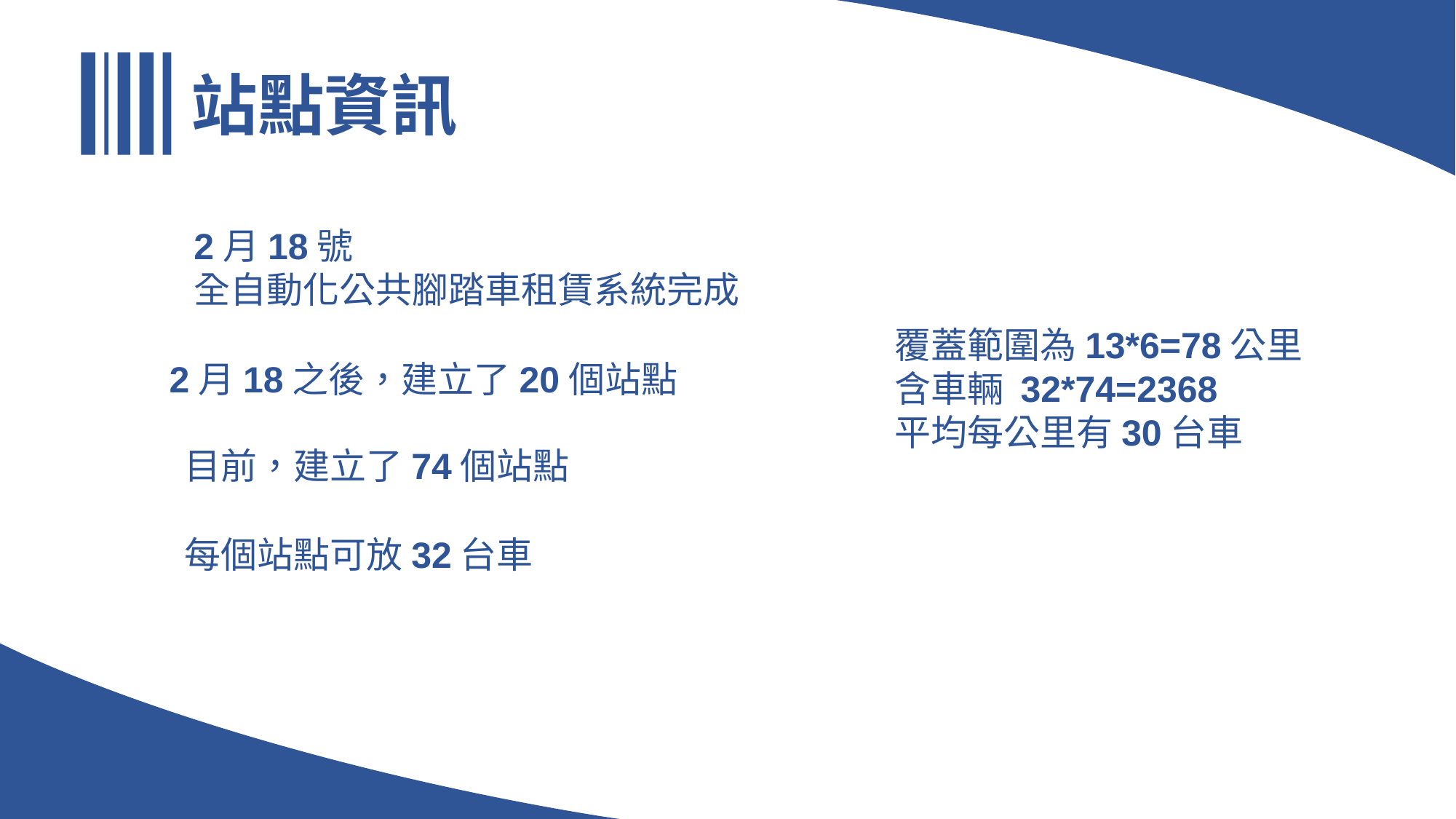

站點資訊
2月18號
全自動化公共腳踏車租賃系統完成
覆蓋範圍為13*6=78公里
含車輛 32*74=2368
平均每公里有30台車
2月18之後，建立了20個站點
目前，建立了74個站點
每個站點可放32台車